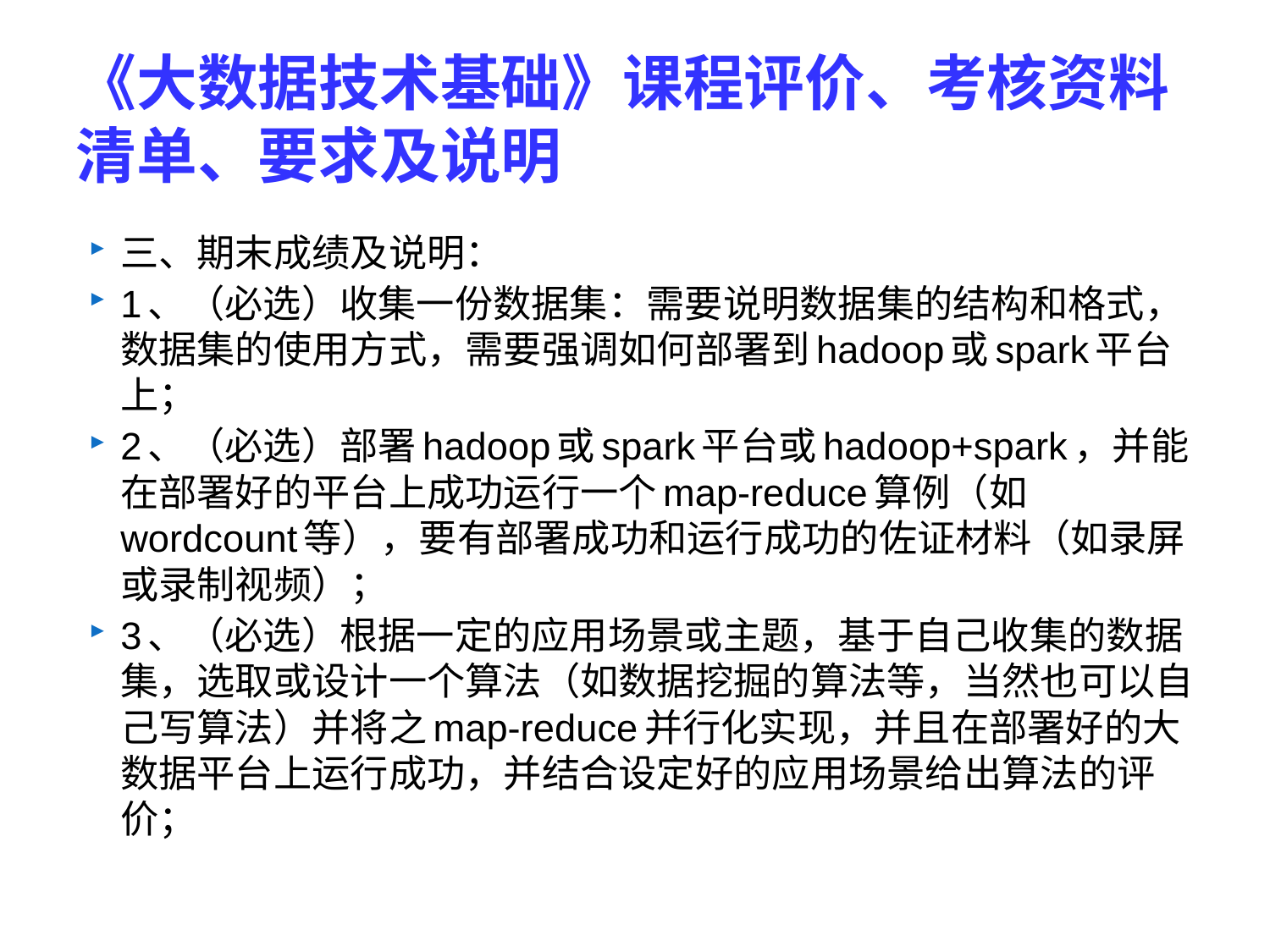

# 《大数据技术基础》课程评价、考核资料清单、要求及说明
三、期末成绩及说明：
1、（必选）收集一份数据集：需要说明数据集的结构和格式，数据集的使用方式，需要强调如何部署到hadoop或spark平台上；
2、（必选）部署hadoop或spark平台或hadoop+spark，并能在部署好的平台上成功运行一个map-reduce算例（如wordcount等），要有部署成功和运行成功的佐证材料（如录屏或录制视频）；
3、（必选）根据一定的应用场景或主题，基于自己收集的数据集，选取或设计一个算法（如数据挖掘的算法等，当然也可以自己写算法）并将之map-reduce并行化实现，并且在部署好的大数据平台上运行成功，并结合设定好的应用场景给出算法的评价；